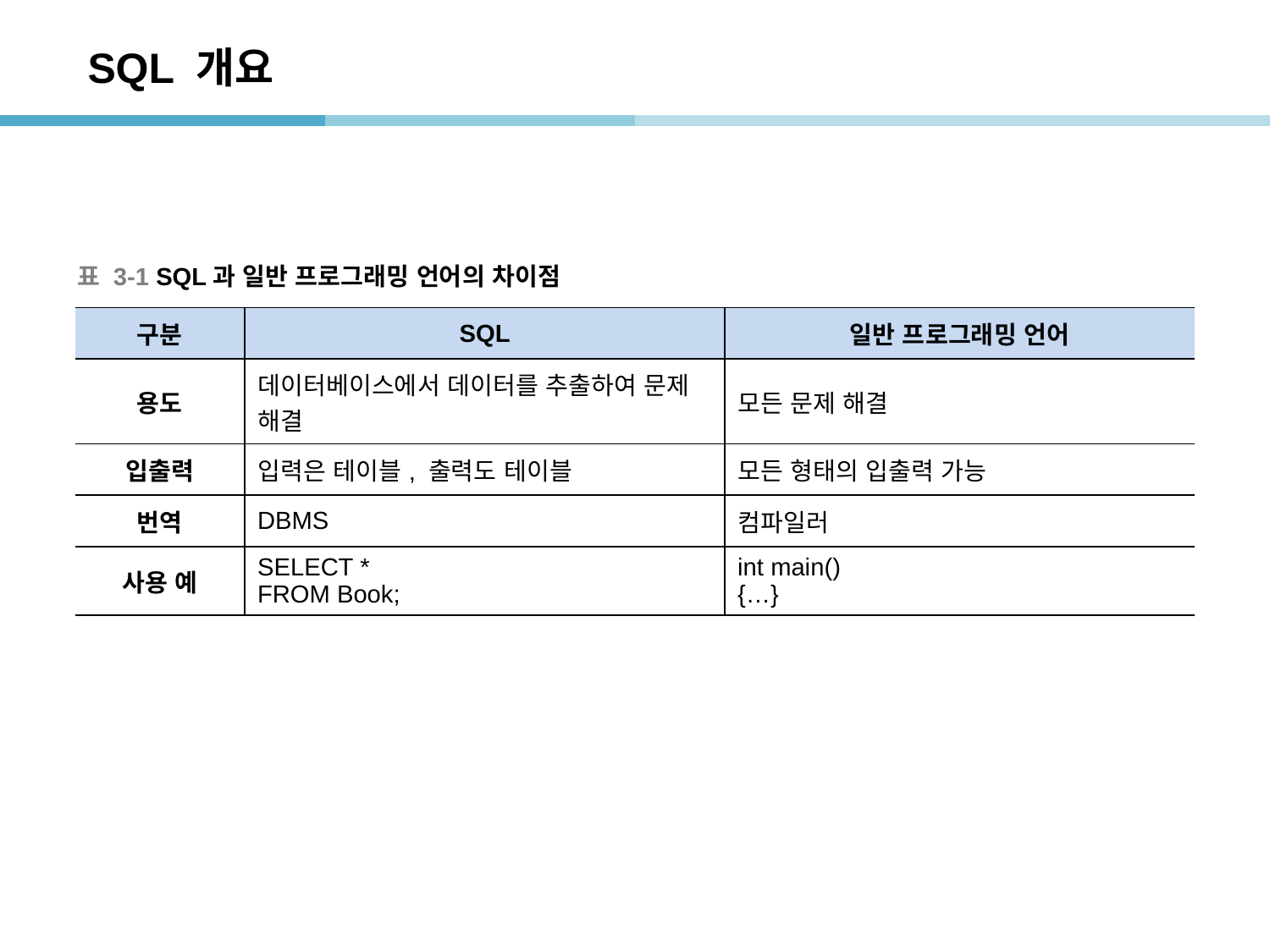

# SQL 개요
표 3-1 SQL과 일반 프로그래밍 언어의 차이점
| 구분 | SQL | 일반 프로그래밍 언어 |
| --- | --- | --- |
| 용도 | 데이터베이스에서 데이터를 추출하여 문제 해결 | 모든 문제 해결 |
| 입출력 | 입력은 테이블, 출력도 테이블 | 모든 형태의 입출력 가능 |
| 번역 | DBMS | 컴파일러 |
| 사용 예 | SELECT \* FROM Book; | int main() {…} |